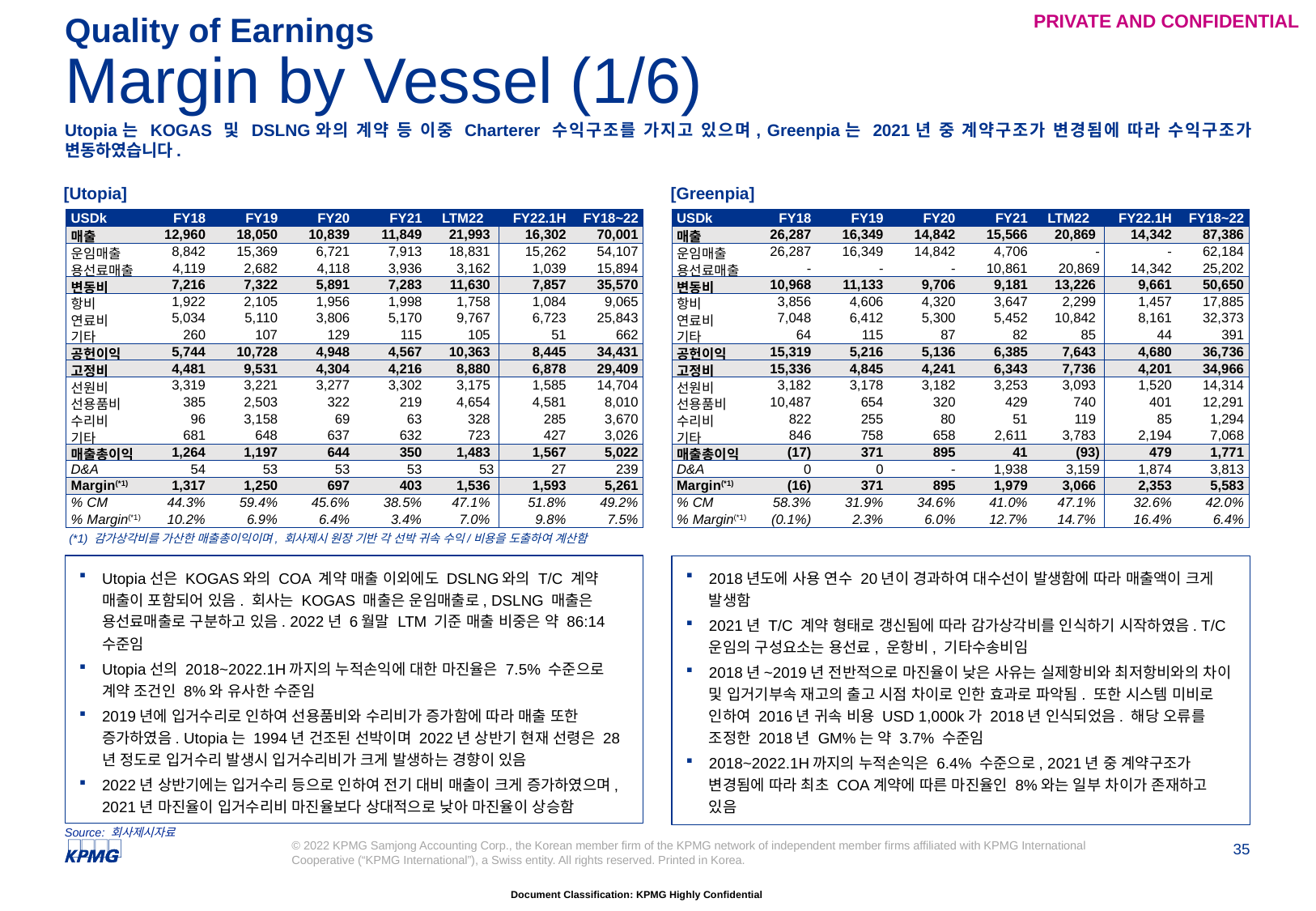

Quality of Earnings
# Margin by Vessel (1/6)
Utopia는 KOGAS 및 DSLNG와의 계약 등 이중 Charterer 수익구조를 가지고 있으며, Greenpia는 2021년 중 계약구조가 변경됨에 따라 수익구조가 변동하였습니다.
[Utopia]
[Greenpia]
| USDk | FY18 | FY19 | FY20 | FY21 | LTM22 | FY22.1H | FY18~22 |
| --- | --- | --- | --- | --- | --- | --- | --- |
| 매출 | 12,960 | 18,050 | 10,839 | 11,849 | 21,993 | 16,302 | 70,001 |
| 운임매출 | 8,842 | 15,369 | 6,721 | 7,913 | 18,831 | 15,262 | 54,107 |
| 용선료매출 | 4,119 | 2,682 | 4,118 | 3,936 | 3,162 | 1,039 | 15,894 |
| 변동비 | 7,216 | 7,322 | 5,891 | 7,283 | 11,630 | 7,857 | 35,570 |
| 항비 | 1,922 | 2,105 | 1,956 | 1,998 | 1,758 | 1,084 | 9,065 |
| 연료비 | 5,034 | 5,110 | 3,806 | 5,170 | 9,767 | 6,723 | 25,843 |
| 기타 | 260 | 107 | 129 | 115 | 105 | 51 | 662 |
| 공헌이익 | 5,744 | 10,728 | 4,948 | 4,567 | 10,363 | 8,445 | 34,431 |
| 고정비 | 4,481 | 9,531 | 4,304 | 4,216 | 8,880 | 6,878 | 29,409 |
| 선원비 | 3,319 | 3,221 | 3,277 | 3,302 | 3,175 | 1,585 | 14,704 |
| 선용품비 | 385 | 2,503 | 322 | 219 | 4,654 | 4,581 | 8,010 |
| 수리비 | 96 | 3,158 | 69 | 63 | 328 | 285 | 3,670 |
| 기타 | 681 | 648 | 637 | 632 | 723 | 427 | 3,026 |
| 매출총이익 | 1,264 | 1,197 | 644 | 350 | 1,483 | 1,567 | 5,022 |
| D&A | 54 | 53 | 53 | 53 | 53 | 27 | 239 |
| Margin(\*1) | 1,317 | 1,250 | 697 | 403 | 1,536 | 1,593 | 5,261 |
| % CM | 44.3% | 59.4% | 45.6% | 38.5% | 47.1% | 51.8% | 49.2% |
| % Margin(\*1) | 10.2% | 6.9% | 6.4% | 3.4% | 7.0% | 9.8% | 7.5% |
| USDk | FY18 | FY19 | FY20 | FY21 | LTM22 | FY22.1H | FY18~22 |
| --- | --- | --- | --- | --- | --- | --- | --- |
| 매출 | 26,287 | 16,349 | 14,842 | 15,566 | 20,869 | 14,342 | 87,386 |
| 운임매출 | 26,287 | 16,349 | 14,842 | 4,706 | - | - | 62,184 |
| 용선료매출 | - | - | - | 10,861 | 20,869 | 14,342 | 25,202 |
| 변동비 | 10,968 | 11,133 | 9,706 | 9,181 | 13,226 | 9,661 | 50,650 |
| 항비 | 3,856 | 4,606 | 4,320 | 3,647 | 2,299 | 1,457 | 17,885 |
| 연료비 | 7,048 | 6,412 | 5,300 | 5,452 | 10,842 | 8,161 | 32,373 |
| 기타 | 64 | 115 | 87 | 82 | 85 | 44 | 391 |
| 공헌이익 | 15,319 | 5,216 | 5,136 | 6,385 | 7,643 | 4,680 | 36,736 |
| 고정비 | 15,336 | 4,845 | 4,241 | 6,343 | 7,736 | 4,201 | 34,966 |
| 선원비 | 3,182 | 3,178 | 3,182 | 3,253 | 3,093 | 1,520 | 14,314 |
| 선용품비 | 10,487 | 654 | 320 | 429 | 740 | 401 | 12,291 |
| 수리비 | 822 | 255 | 80 | 51 | 119 | 85 | 1,294 |
| 기타 | 846 | 758 | 658 | 2,611 | 3,783 | 2,194 | 7,068 |
| 매출총이익 | (17) | 371 | 895 | 41 | (93) | 479 | 1,771 |
| D&A | 0 | 0 | - | 1,938 | 3,159 | 1,874 | 3,813 |
| Margin(\*1) | (16) | 371 | 895 | 1,979 | 3,066 | 2,353 | 5,583 |
| % CM | 58.3% | 31.9% | 34.6% | 41.0% | 47.1% | 32.6% | 42.0% |
| % Margin(\*1) | (0.1%) | 2.3% | 6.0% | 12.7% | 14.7% | 16.4% | 6.4% |
(*1) 감가상각비를 가산한 매출총이익이며, 회사제시 원장 기반 각 선박 귀속 수익/비용을 도출하여 계산함
Utopia선은 KOGAS와의 COA 계약 매출 이외에도 DSLNG와의 T/C 계약 매출이 포함되어 있음. 회사는 KOGAS 매출은 운임매출로, DSLNG 매출은 용선료매출로 구분하고 있음. 2022년 6월말 LTM 기준 매출 비중은 약 86:14 수준임
Utopia선의 2018~2022.1H까지의 누적손익에 대한 마진율은 7.5% 수준으로 계약 조건인 8%와 유사한 수준임
2019년에 입거수리로 인하여 선용품비와 수리비가 증가함에 따라 매출 또한 증가하였음. Utopia는 1994년 건조된 선박이며 2022년 상반기 현재 선령은 28년 정도로 입거수리 발생시 입거수리비가 크게 발생하는 경향이 있음
2022년 상반기에는 입거수리 등으로 인하여 전기 대비 매출이 크게 증가하였으며, 2021년 마진율이 입거수리비 마진율보다 상대적으로 낮아 마진율이 상승함
2018년도에 사용 연수 20년이 경과하여 대수선이 발생함에 따라 매출액이 크게 발생함
2021년 T/C 계약 형태로 갱신됨에 따라 감가상각비를 인식하기 시작하였음. T/C 운임의 구성요소는 용선료, 운항비, 기타수송비임
2018년~2019년 전반적으로 마진율이 낮은 사유는 실제항비와 최저항비와의 차이 및 입거기부속 재고의 출고 시점 차이로 인한 효과로 파악됨. 또한 시스템 미비로 인하여 2016년 귀속 비용 USD 1,000k가 2018년 인식되었음. 해당 오류를 조정한 2018년 GM%는 약 3.7% 수준임
2018~2022.1H까지의 누적손익은 6.4% 수준으로, 2021년 중 계약구조가 변경됨에 따라 최초 COA계약에 따른 마진율인 8%와는 일부 차이가 존재하고 있음
Source: 회사제시자료